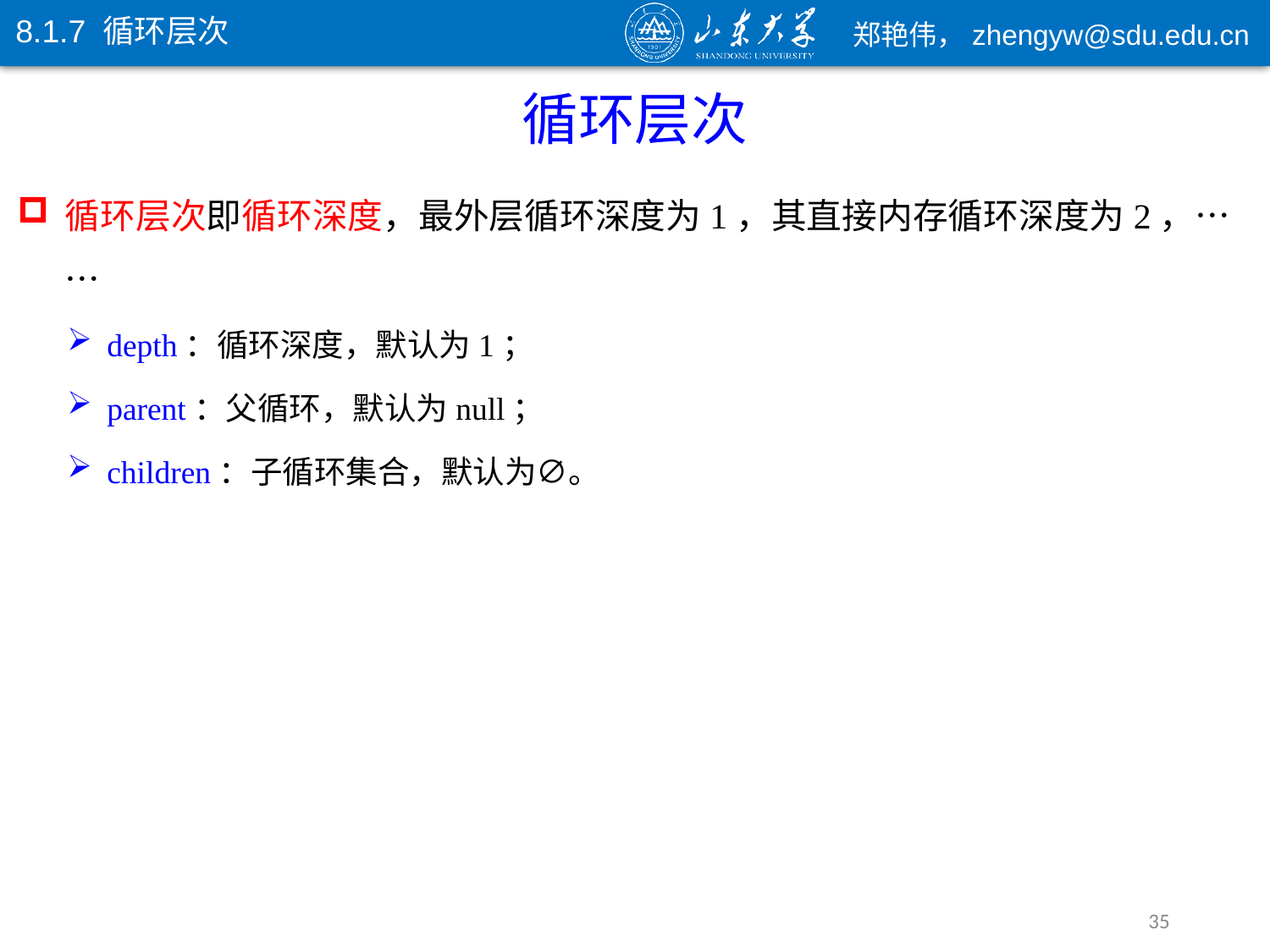

8.1.7 循环层次
循环层次
循环层次即循环深度，最外层循环深度为1，其直接内存循环深度为2，……
depth：循环深度，默认为1；
parent：父循环，默认为null；
children：子循环集合，默认为∅。
35